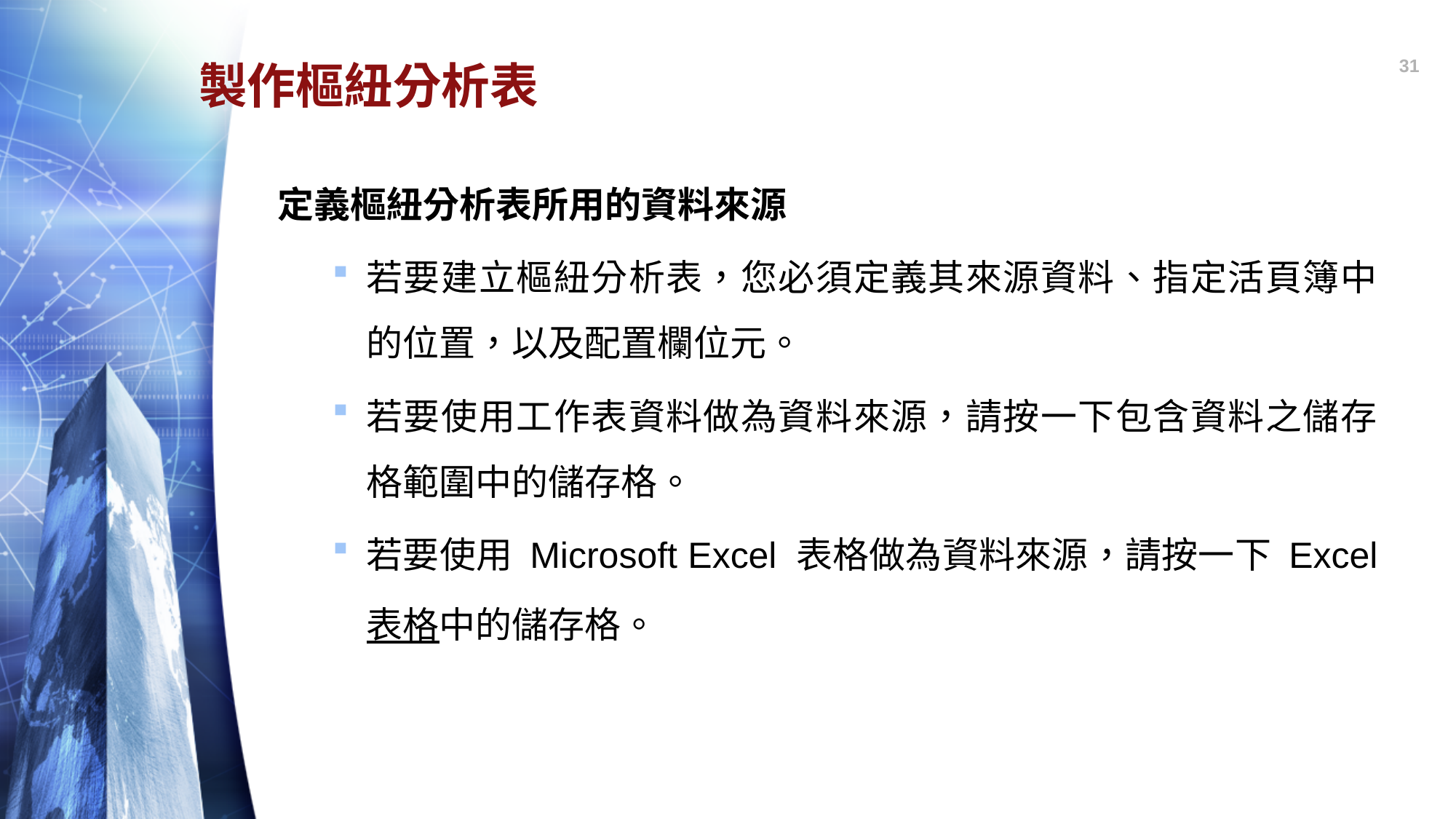

31
# 製作樞紐分析表
定義樞紐分析表所用的資料來源
若要建立樞紐分析表，您必須定義其來源資料、指定活頁簿中的位置，以及配置欄位元。
若要使用工作表資料做為資料來源，請按一下包含資料之儲存格範圍中的儲存格。
若要使用 Microsoft Excel 表格做為資料來源，請按一下 Excel 表格中的儲存格。